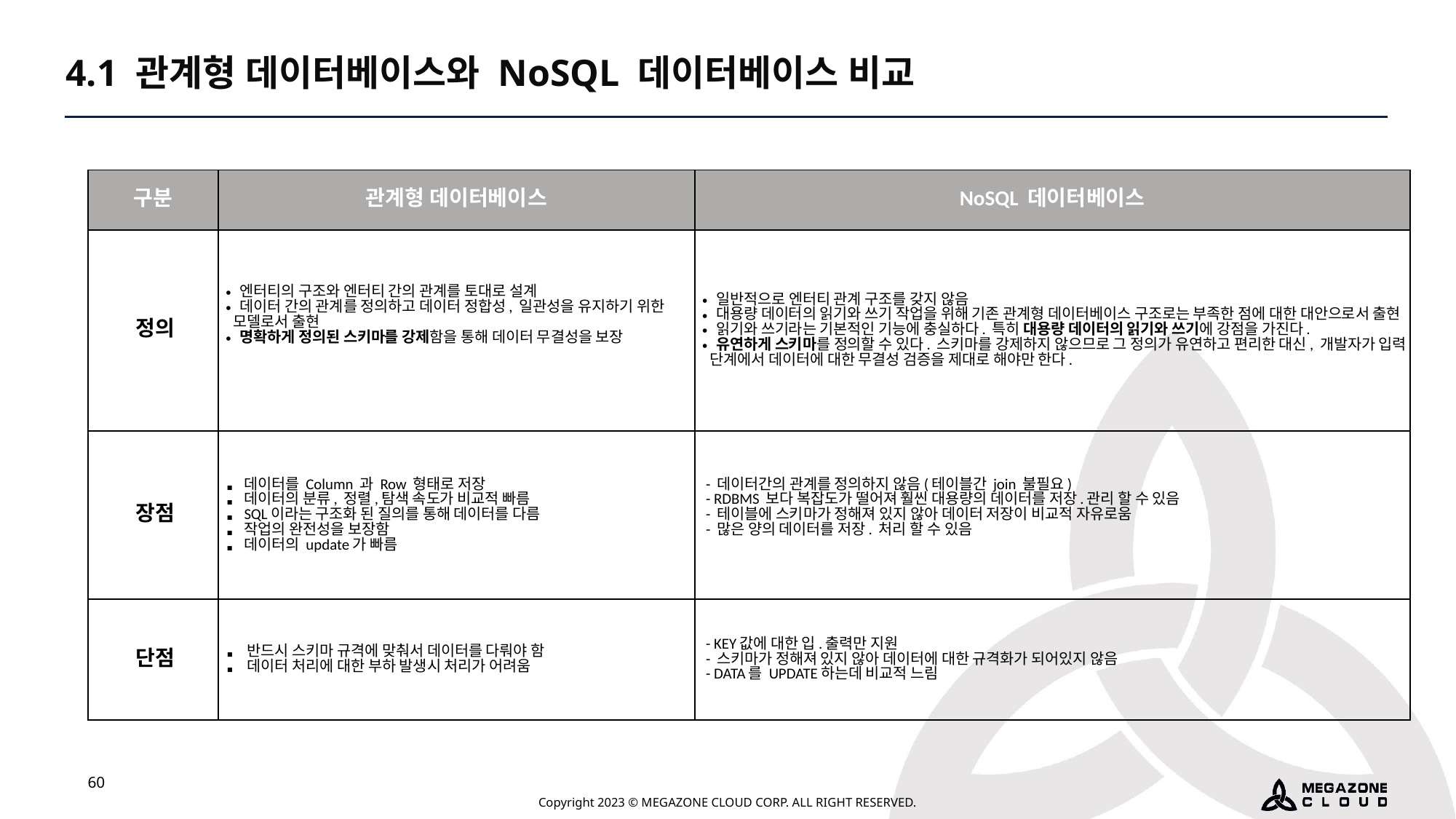

4.1 관계형 데이터베이스와 NoSQL 데이터베이스 비교
| 구분 | 관계형 데이터베이스 | NoSQL 데이터베이스 |
| --- | --- | --- |
| 정의 | 엔터티의 구조와 엔터티 간의 관계를 토대로 설계 데이터 간의 관계를 정의하고 데이터 정합성, 일관성을 유지하기 위한 모델로서 출현 명확하게 정의된 스키마를 강제함을 통해 데이터 무결성을 보장 | 일반적으로 엔터티 관계 구조를 갖지 않음 대용량 데이터의 읽기와 쓰기 작업을 위해 기존 관계형 데이터베이스 구조로는 부족한 점에 대한 대안으로서 출현 읽기와 쓰기라는 기본적인 기능에 충실하다. 특히 대용량 데이터의 읽기와 쓰기에 강점을 가진다. 유연하게 스키마를 정의할 수 있다. 스키마를 강제하지 않으므로 그 정의가 유연하고 편리한 대신, 개발자가 입력 단계에서 데이터에 대한 무결성 검증을 제대로 해야만 한다. |
| 장점 | 데이터를 Column 과 Row 형태로 저장 데이터의 분류, 정렬,탐색 속도가 비교적 빠름 SQL이라는 구조화 된 질의를 통해 데이터를 다름 작업의 완전성을 보장함 데이터의 update가 빠름 | - 데이터간의 관계를 정의하지 않음(테이블간 join 불필요) - RDBMS 보다 복잡도가 떨어져 훨씬 대용량의 데이터를 저장.관리 할 수 있음 - 테이블에 스키마가 정해져 있지 않아 데이터 저장이 비교적 자유로움 - 많은 양의 데이터를 저장. 처리 할 수 있음 |
| 단점 | 반드시 스키마 규격에 맞춰서 데이터를 다뤄야 함 데이터 처리에 대한 부하 발생시 처리가 어려움 | - KEY값에 대한 입.출력만 지원 - 스키마가 정해져 있지 않아 데이터에 대한 규격화가 되어있지 않음 - DATA를 UPDATE하는데 비교적 느림 |